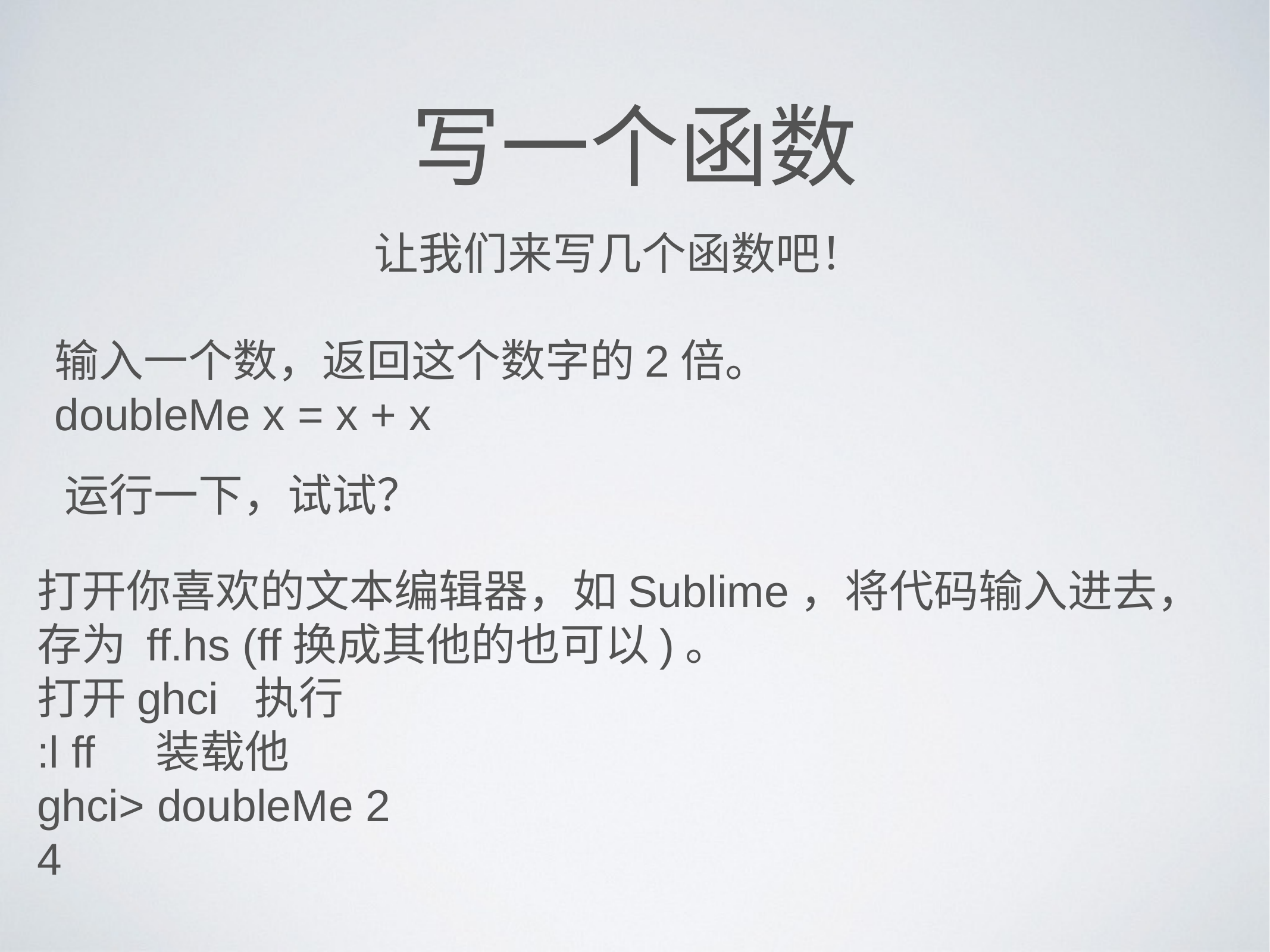

# 写一个函数
让我们来写几个函数吧！

输入一个数，返回这个数字的2倍。

doubleMe x = x + x
运行一下，试试？
打开你喜欢的文本编辑器，如Sublime，将代码输入进去，
存为 ff.hs (ff换成其他的也可以)。
打开ghci  执行
:l ff    装载他
ghci> doubleMe 2
4